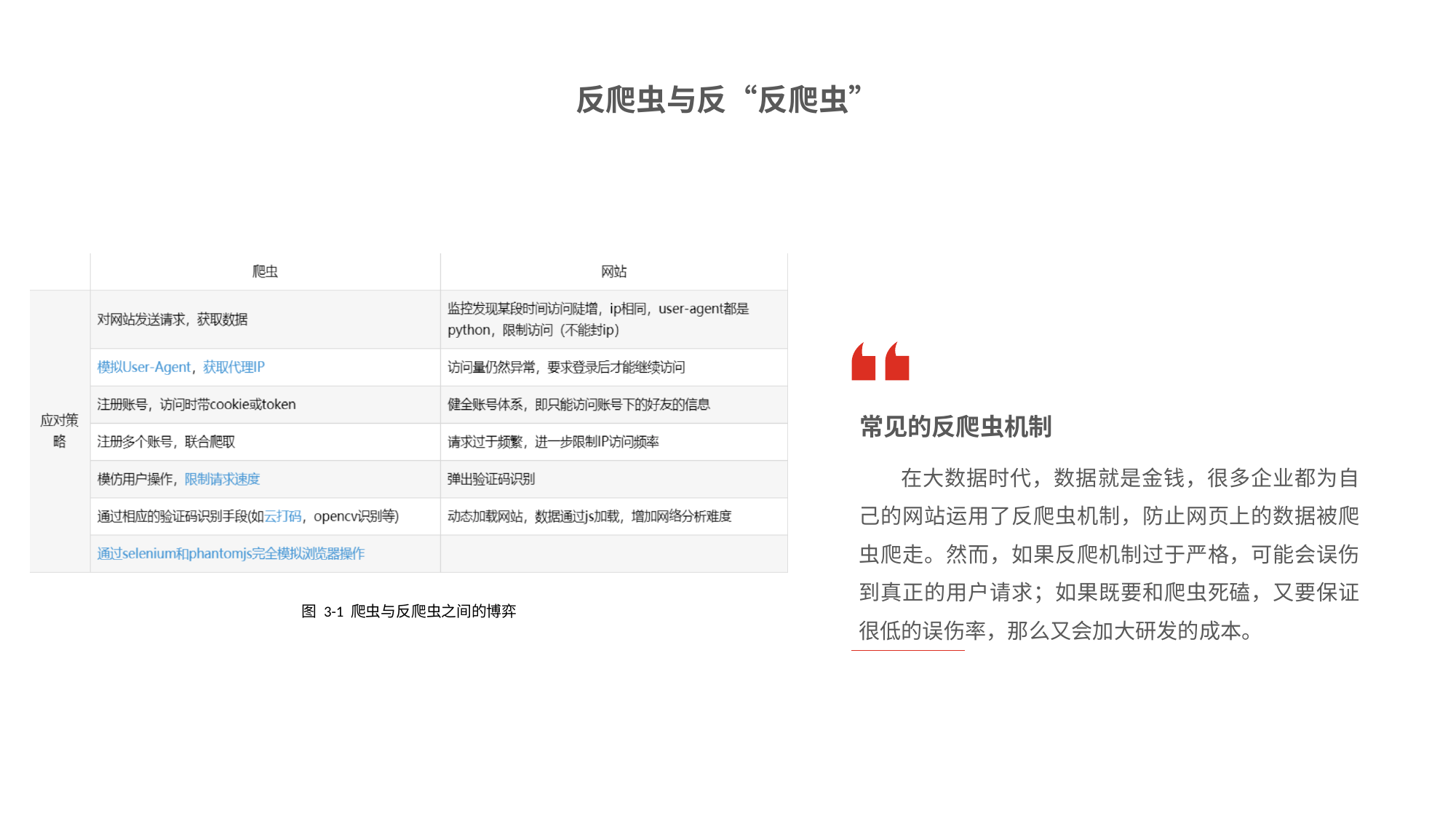

反爬虫与反“反爬虫”

图 3-1 爬虫与反爬虫之间的博弈

常见的反爬虫机制
在大数据时代，数据就是金钱，很多企业都为自己的网站运用了反爬虫机制，防止网页上的数据被爬虫爬走。然而，如果反爬机制过于严格，可能会误伤到真正的用户请求；如果既要和爬虫死磕，又要保证很低的误伤率，那么又会加大研发的成本。